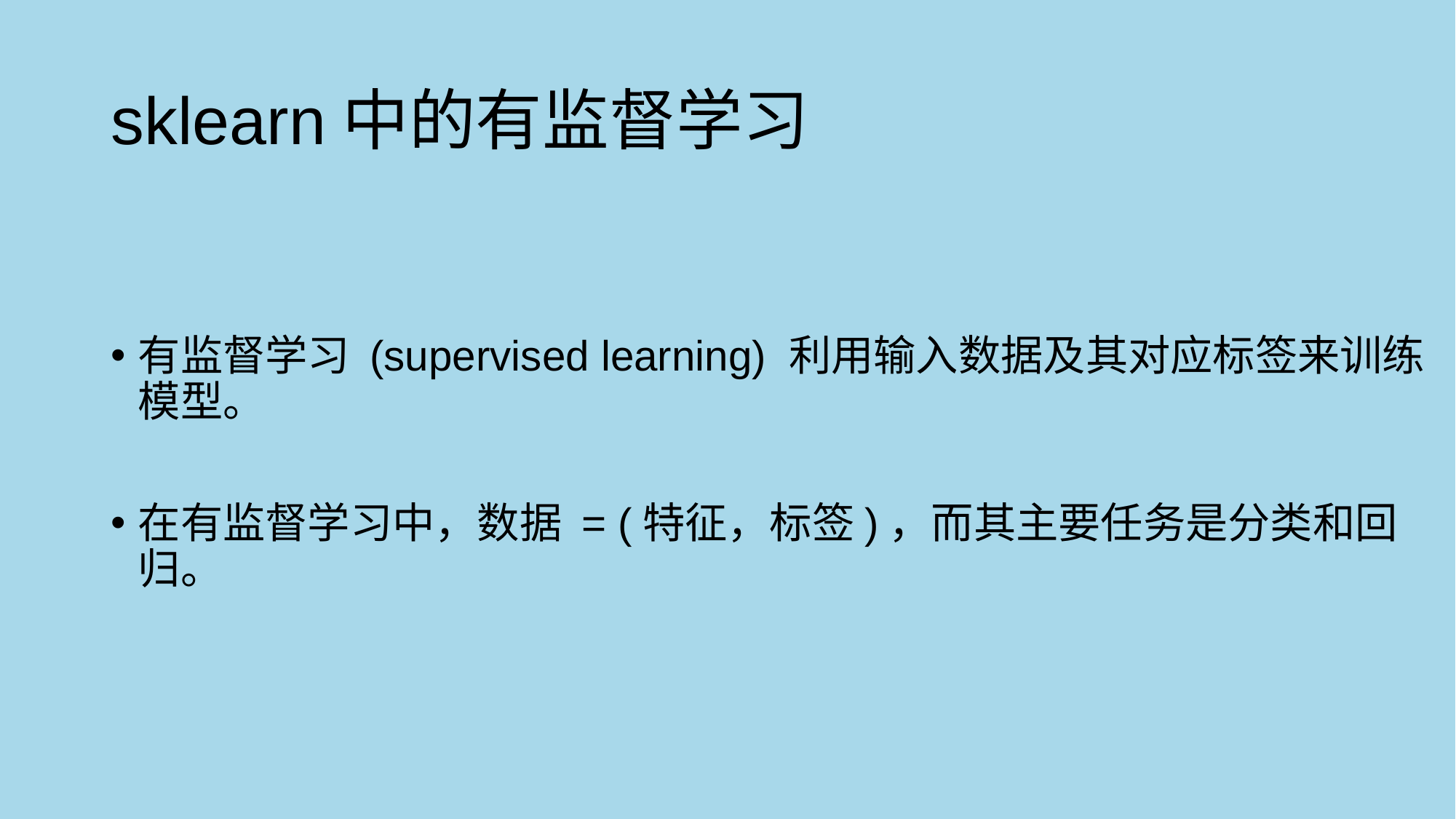

# sklearn中的有监督学习

有监督学习 (supervised learning) 利用输入数据及其对应标签来训练模型。

在有监督学习中，数据 = (特征，标签)，而其主要任务是分类和回归。